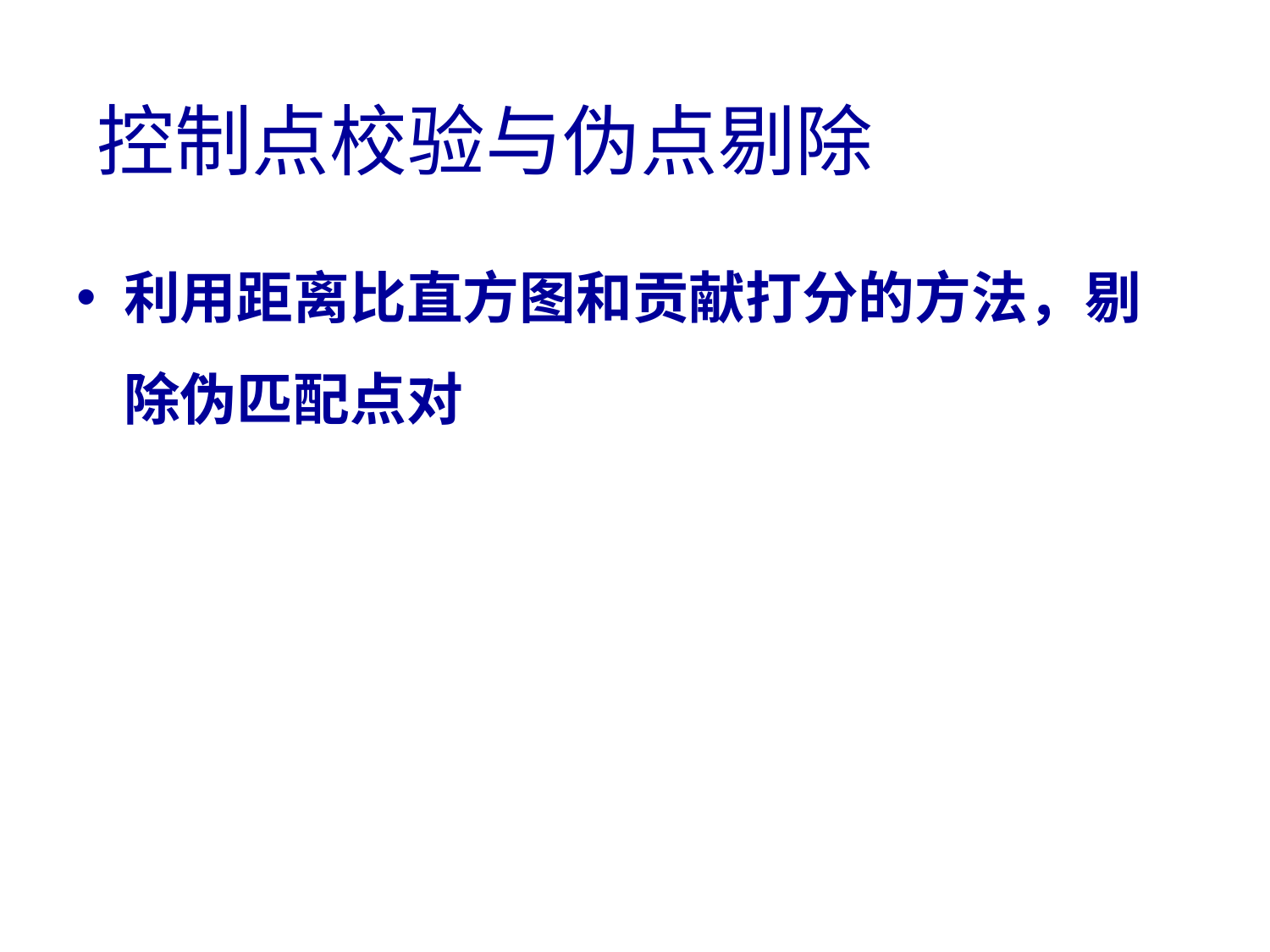

控制点校验与伪点剔除
利用距离比直方图和贡献打分的方法，剔除伪匹配点对